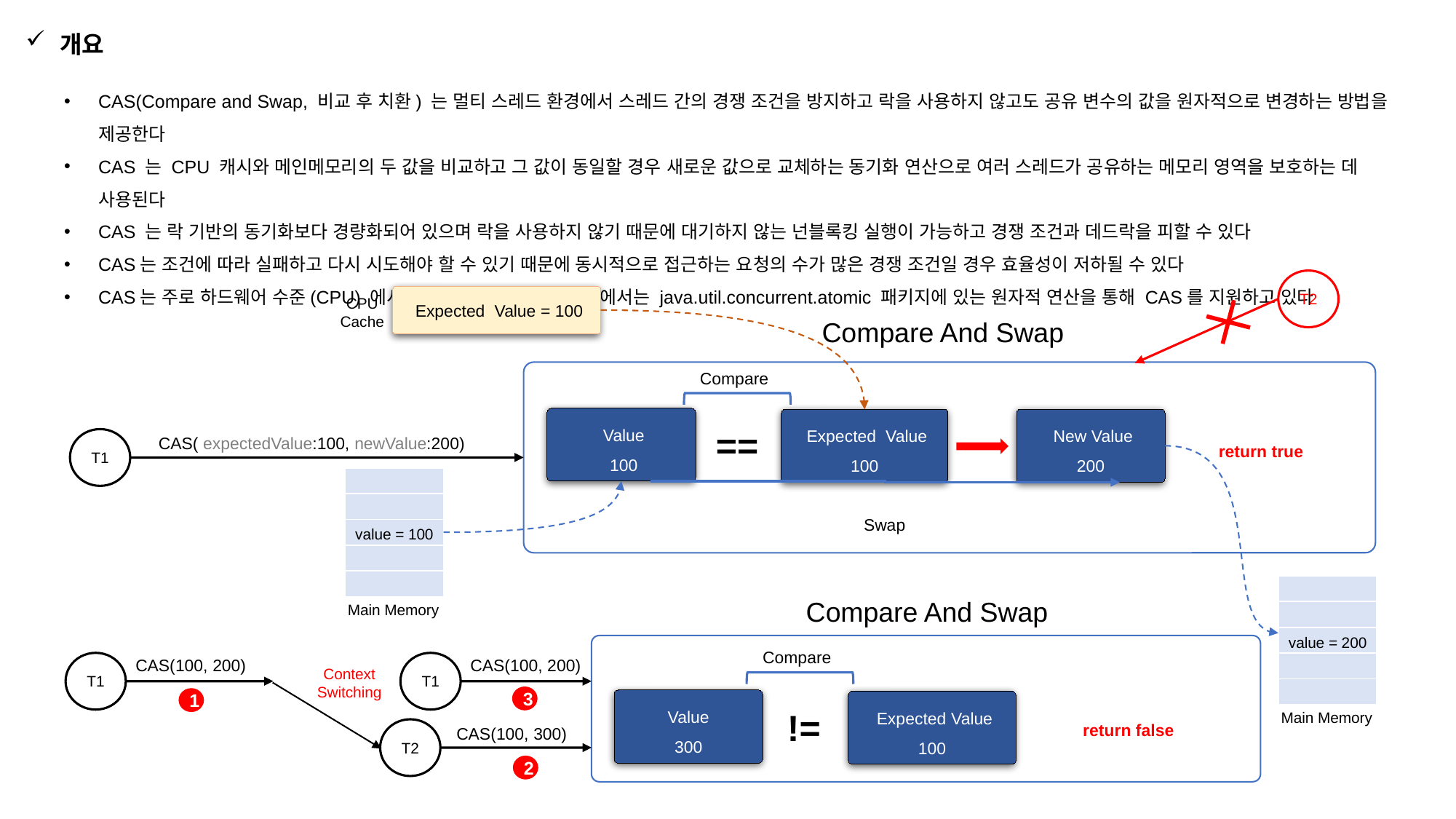

개요
CAS(Compare and Swap, 비교 후 치환) 는 멀티 스레드 환경에서 스레드 간의 경쟁 조건을 방지하고 락을 사용하지 않고도 공유 변수의 값을 원자적으로 변경하는 방법을 제공한다
CAS 는 CPU 캐시와 메인메모리의 두 값을 비교하고 그 값이 동일할 경우 새로운 값으로 교체하는 동기화 연산으로 여러 스레드가 공유하는 메모리 영역을 보호하는 데 사용된다
CAS 는 락 기반의 동기화보다 경량화되어 있으며 락을 사용하지 않기 때문에 대기하지 않는 넌블록킹 실행이 가능하고 경쟁 조건과 데드락을 피할 수 있다
CAS는 조건에 따라 실패하고 다시 시도해야 할 수 있기 때문에 동시적으로 접근하는 요청의 수가 많은 경쟁 조건일 경우 효율성이 저하될 수 있다
CAS는 주로 하드웨어 수준(CPU) 에서 지원되는 연산이며 Java에서는 java.util.concurrent.atomic 패키지에 있는 원자적 연산을 통해 CAS를 지원하고 있다
T2
 Expected  Value = 100
CPU Cache

Compare And Swap

Compare
 Value
 100
 Expected  Value
100
 New Value
200
==
CAS( expectedValue:100, newValue:200)
T1
return true

|  |
| --- |
|  |
|  |
|  |
|  |
Swap
value = 100
|  |
| --- |
|  |
|  |
|  |
|  |
Compare And Swap
Main Memory

value = 200

Compare
CAS(100, 200)
CAS(100, 200)
T1
T1
Context Switching
3
1
Value
300
 Expected Value
100
!=
Main Memory
return false
CAS(100, 300)
T2
2